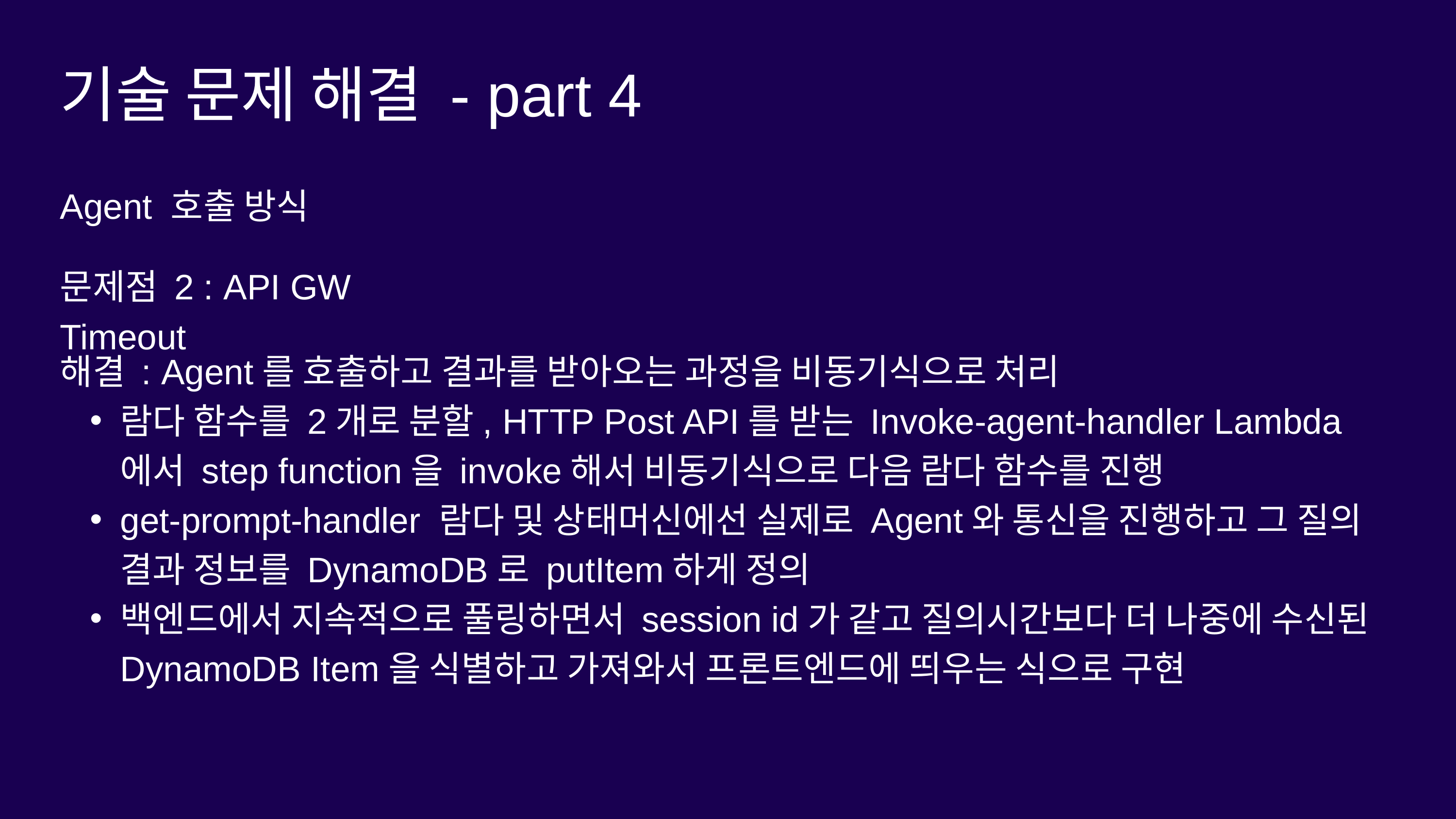

기술 문제 해결 - part 4
Agent 호출 방식
문제점 2 : API GW Timeout
해결 : Agent를 호출하고 결과를 받아오는 과정을 비동기식으로 처리
람다 함수를 2개로 분할, HTTP Post API를 받는 Invoke-agent-handler Lambda에서 step function을 invoke해서 비동기식으로 다음 람다 함수를 진행
get-prompt-handler 람다 및 상태머신에선 실제로 Agent와 통신을 진행하고 그 질의 결과 정보를 DynamoDB로 putItem하게 정의
백엔드에서 지속적으로 풀링하면서 session id가 같고 질의시간보다 더 나중에 수신된 DynamoDB Item을 식별하고 가져와서 프론트엔드에 띄우는 식으로 구현